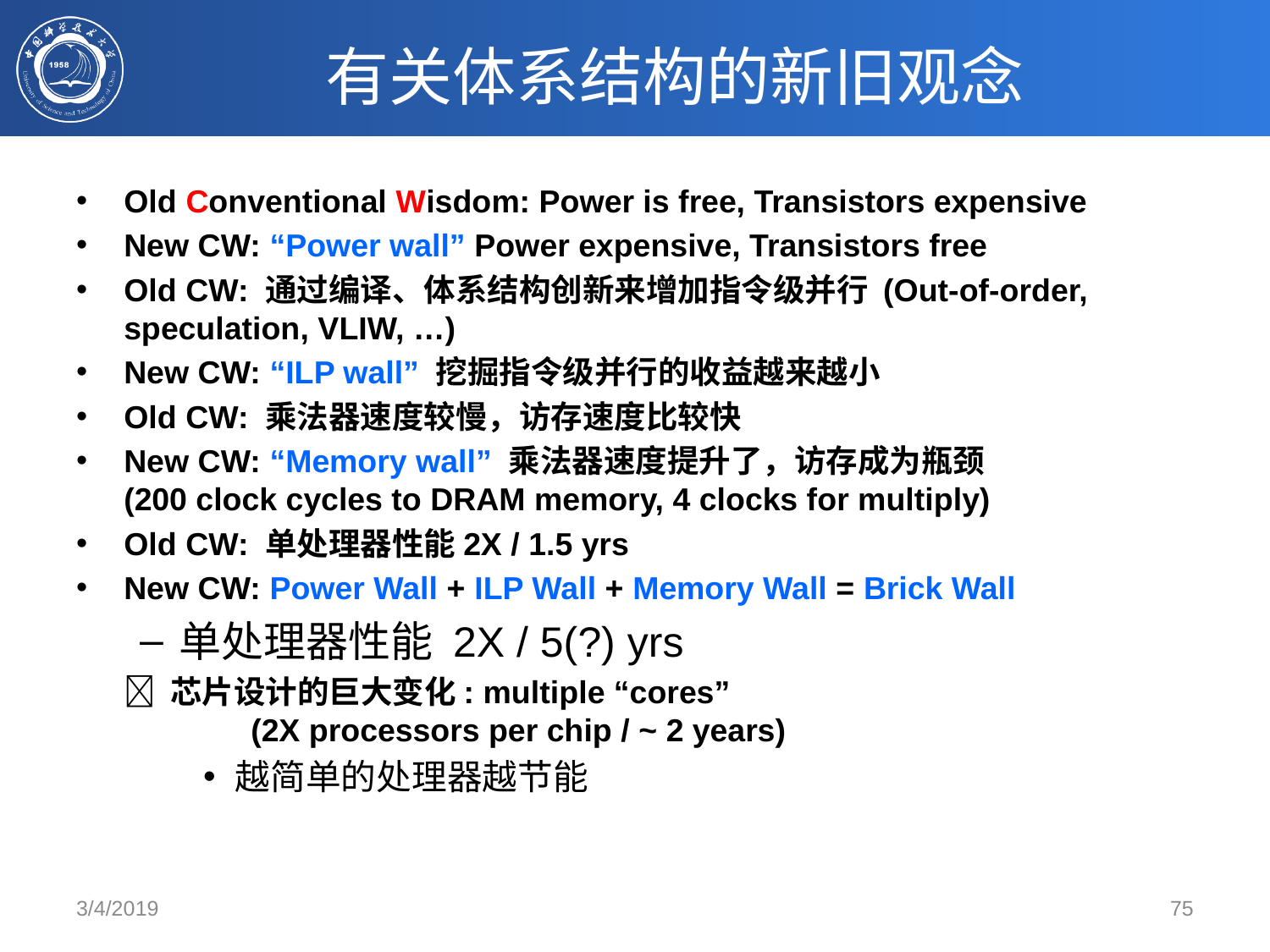

# 有关体系结构的新旧观念
Old Conventional Wisdom: Power is free, Transistors expensive
New CW: “Power wall” Power expensive, Transistors free
Old CW: 通过编译、体系结构创新来增加指令级并行 (Out-of-order, speculation, VLIW, …)
New CW: “ILP wall” 挖掘指令级并行的收益越来越小
Old CW: 乘法器速度较慢，访存速度比较快
New CW: “Memory wall” 乘法器速度提升了，访存成为瓶颈
(200 clock cycles to DRAM memory, 4 clocks for multiply)
Old CW: 单处理器性能2X / 1.5 yrs
New CW: Power Wall + ILP Wall + Memory Wall = Brick Wall
单处理器性能 2X / 5(?) yrs
	⇒ 芯片设计的巨大变化: multiple “cores”
	(2X processors per chip / ~ 2 years)
越简单的处理器越节能
3/4/2019
75